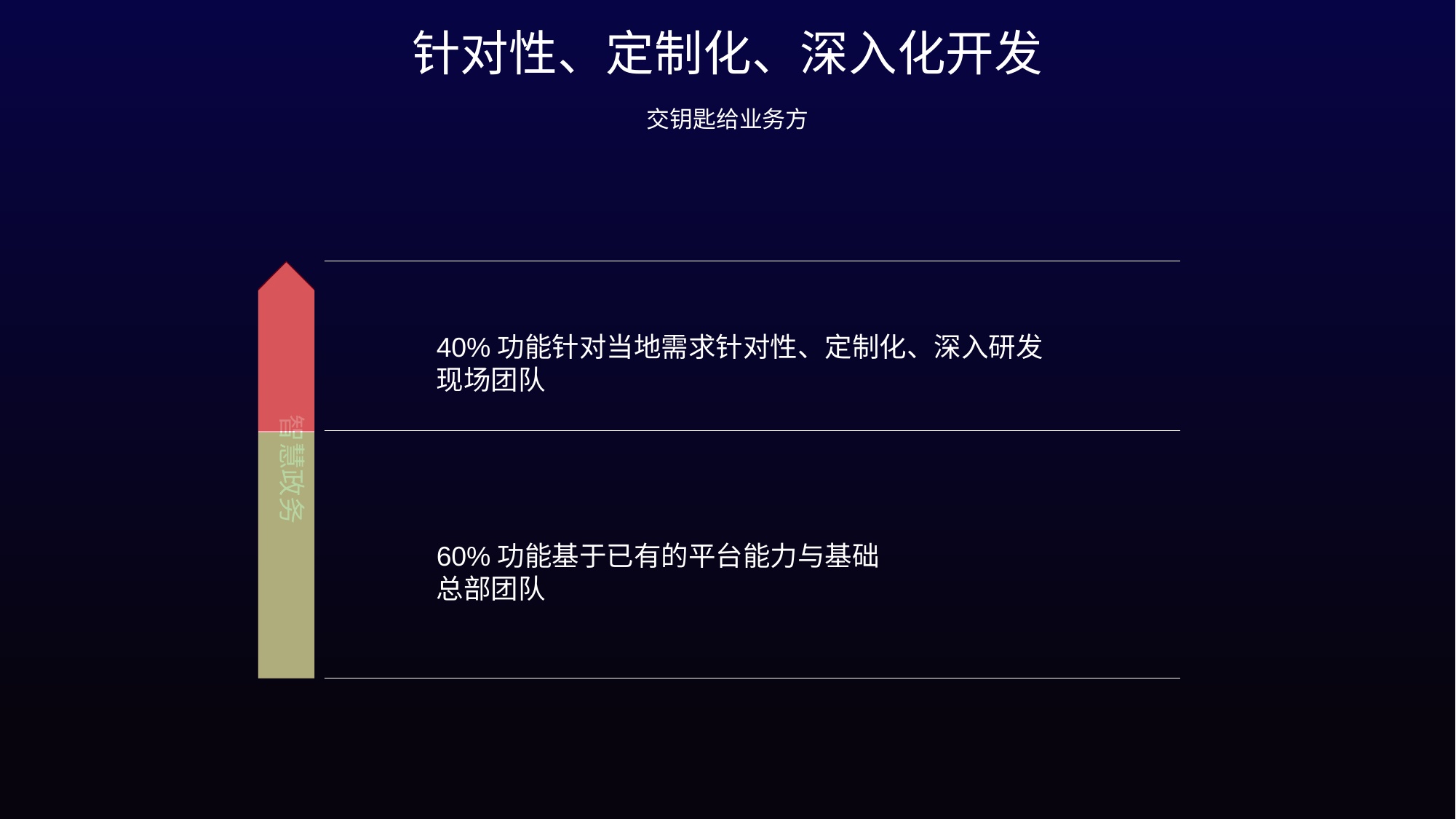

针对性、定制化、深入化开发
交钥匙给业务方
智慧政务

40%功能针对当地需求针对性、定制化、深入研发
现场团队

60%功能基于已有的平台能力与基础
总部团队